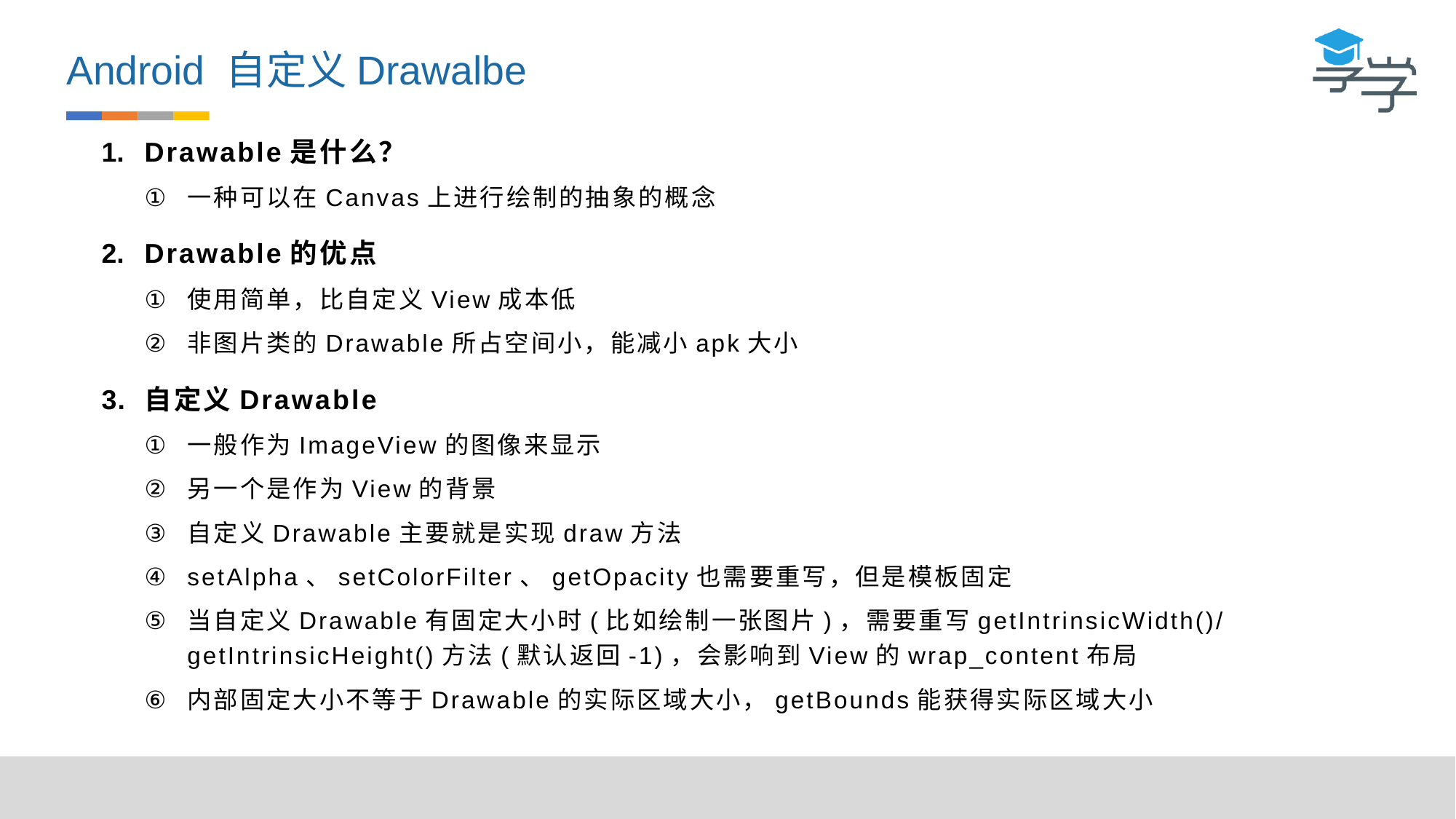

Android 自定义Drawalbe

Drawable是什么？
一种可以在Canvas上进行绘制的抽象的概念
Drawable的优点
使用简单，比自定义View成本低
非图片类的Drawable所占空间小，能减小apk大小
自定义Drawable
一般作为ImageView的图像来显示
另一个是作为View的背景
自定义Drawable主要就是实现draw方法
setAlpha、setColorFilter、getOpacity也需要重写，但是模板固定
当自定义Drawable有固定大小时(比如绘制一张图片)，需要重写getIntrinsicWidth()/getIntrinsicHeight()方法(默认返回-1)，会影响到View的wrap_content布局
内部固定大小不等于Drawable的实际区域大小，getBounds能获得实际区域大小